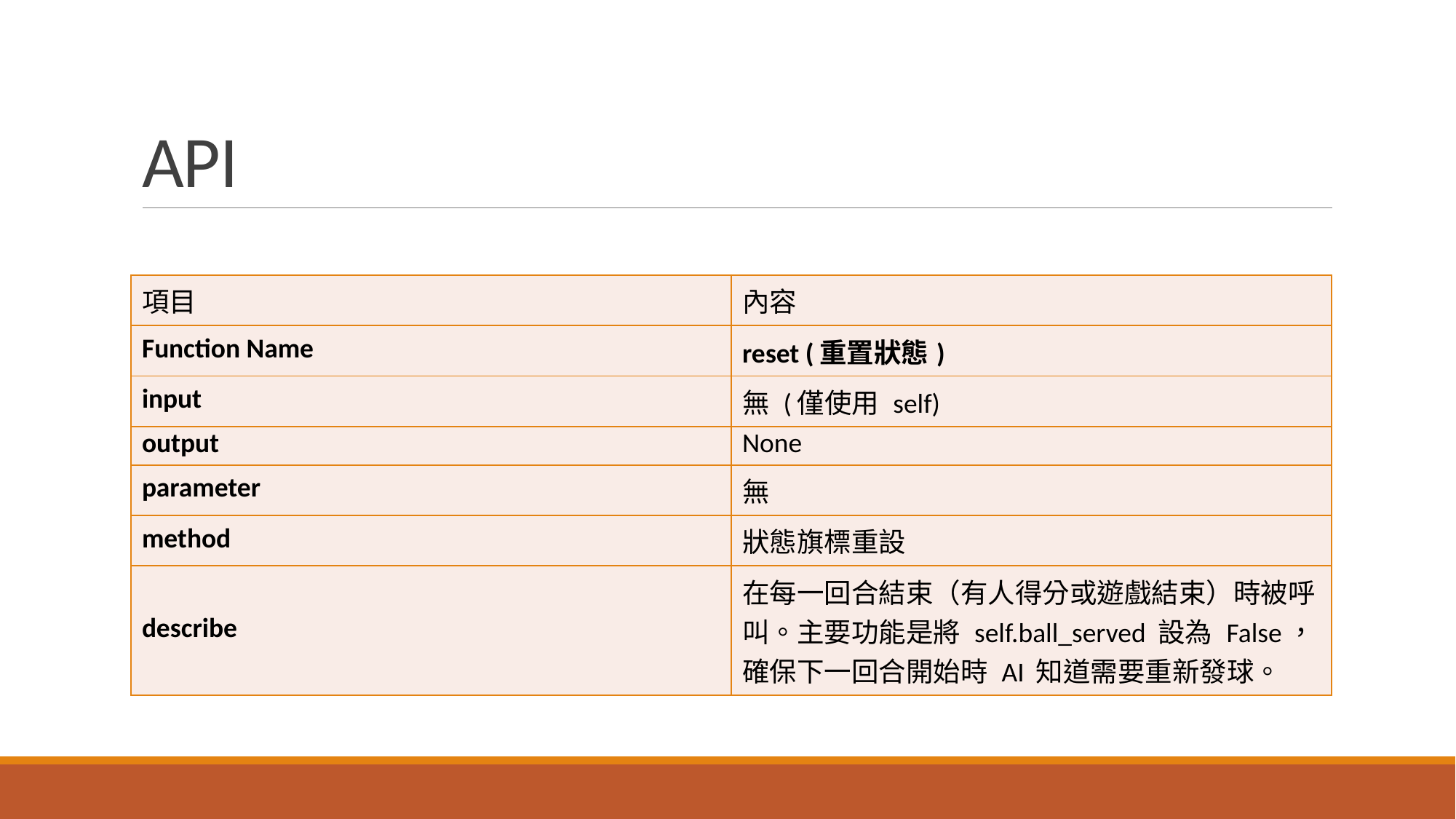

# API
| 項目 | 內容 |
| --- | --- |
| Function Name | reset (重置狀態) |
| input | 無 (僅使用 self) |
| output | None |
| parameter | 無 |
| method | 狀態旗標重設 |
| describe | 在每一回合結束（有人得分或遊戲結束）時被呼叫。主要功能是將 self.ball\_served 設為 False，確保下一回合開始時 AI 知道需要重新發球。 |